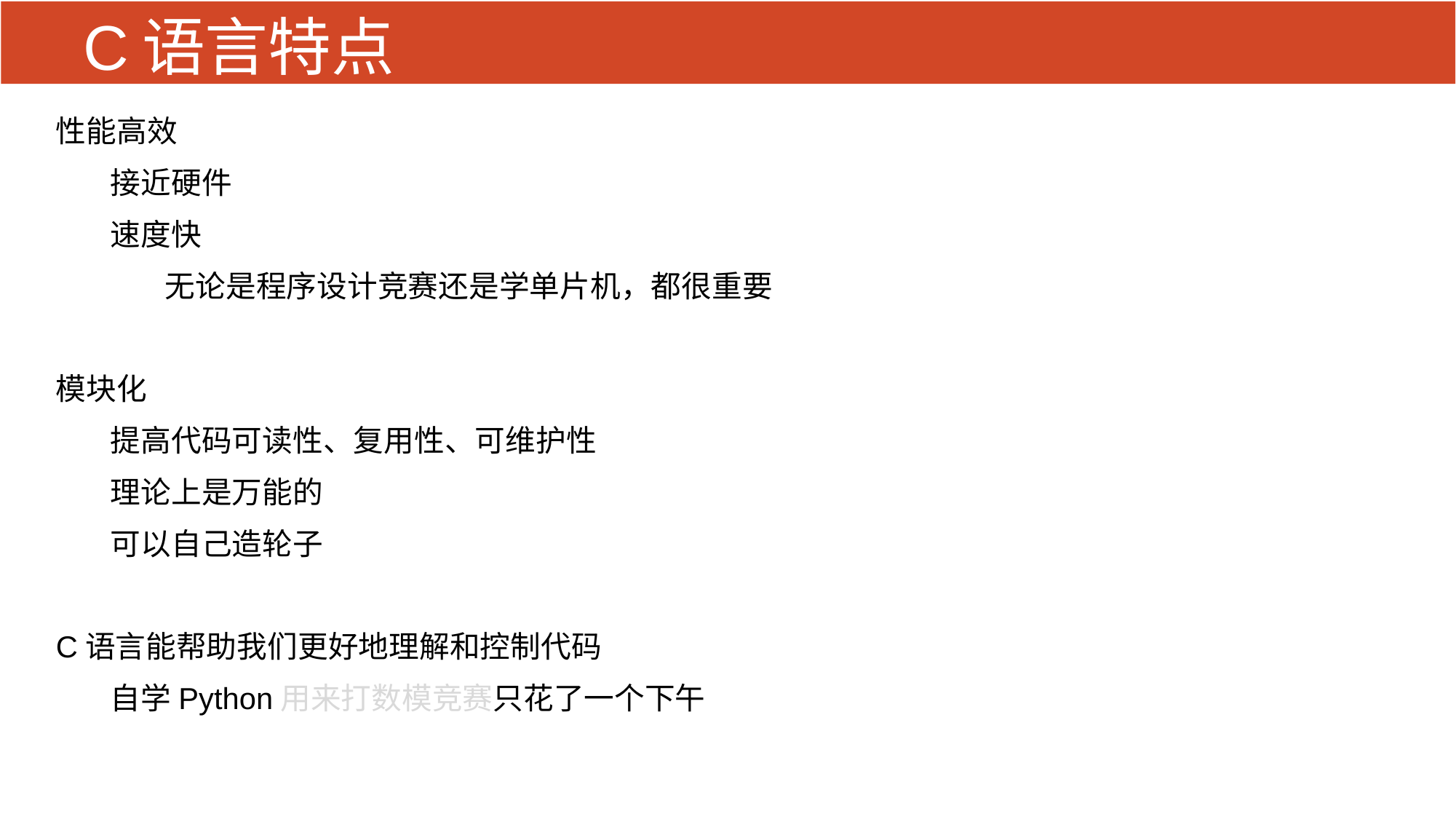

# C语言特点
性能高效
接近硬件
速度快
无论是程序设计竞赛还是学单片机，都很重要

模块化
提高代码可读性、复用性、可维护性
理论上是万能的
可以自己造轮子

C语言能帮助我们更好地理解和控制代码
自学Python用来打数模竞赛只花了一个下午